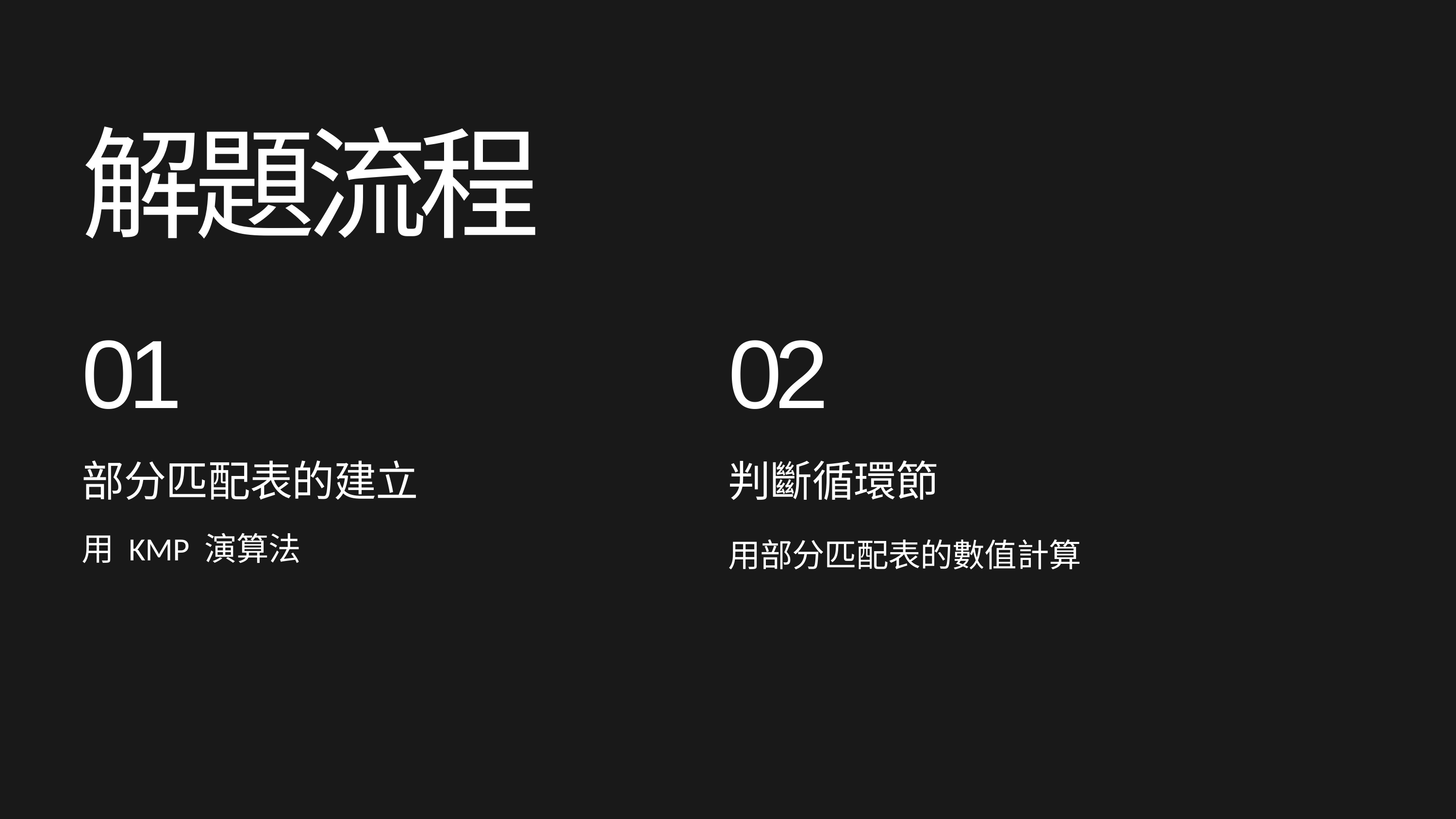

解題流程
01
02
部分匹配表的建立
用 KMP 演算法
判斷循環節
用部分匹配表的數值計算